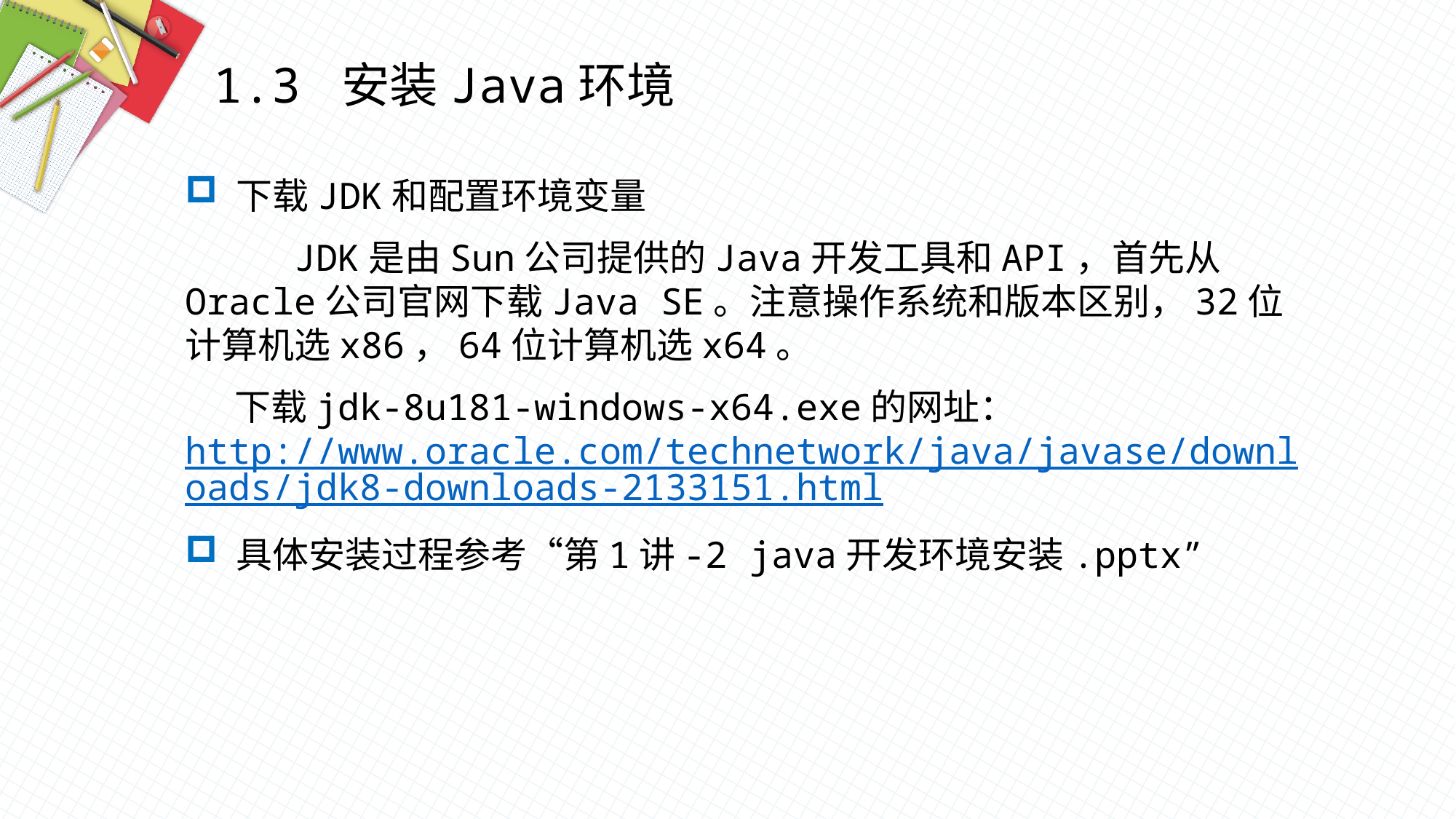

1.3 安装Java环境
 下载JDK和配置环境变量
     JDK是由Sun公司提供的Java开发工具和API，首先从Oracle公司官网下载Java SE。注意操作系统和版本区别，32位计算机选x86，64位计算机选x64。
     下载jdk-8u181-windows-x64.exe的网址：http://www.oracle.com/technetwork/java/javase/downloads/jdk8-downloads-2133151.html
 具体安装过程参考“第1讲-2 java开发环境安装.pptx”